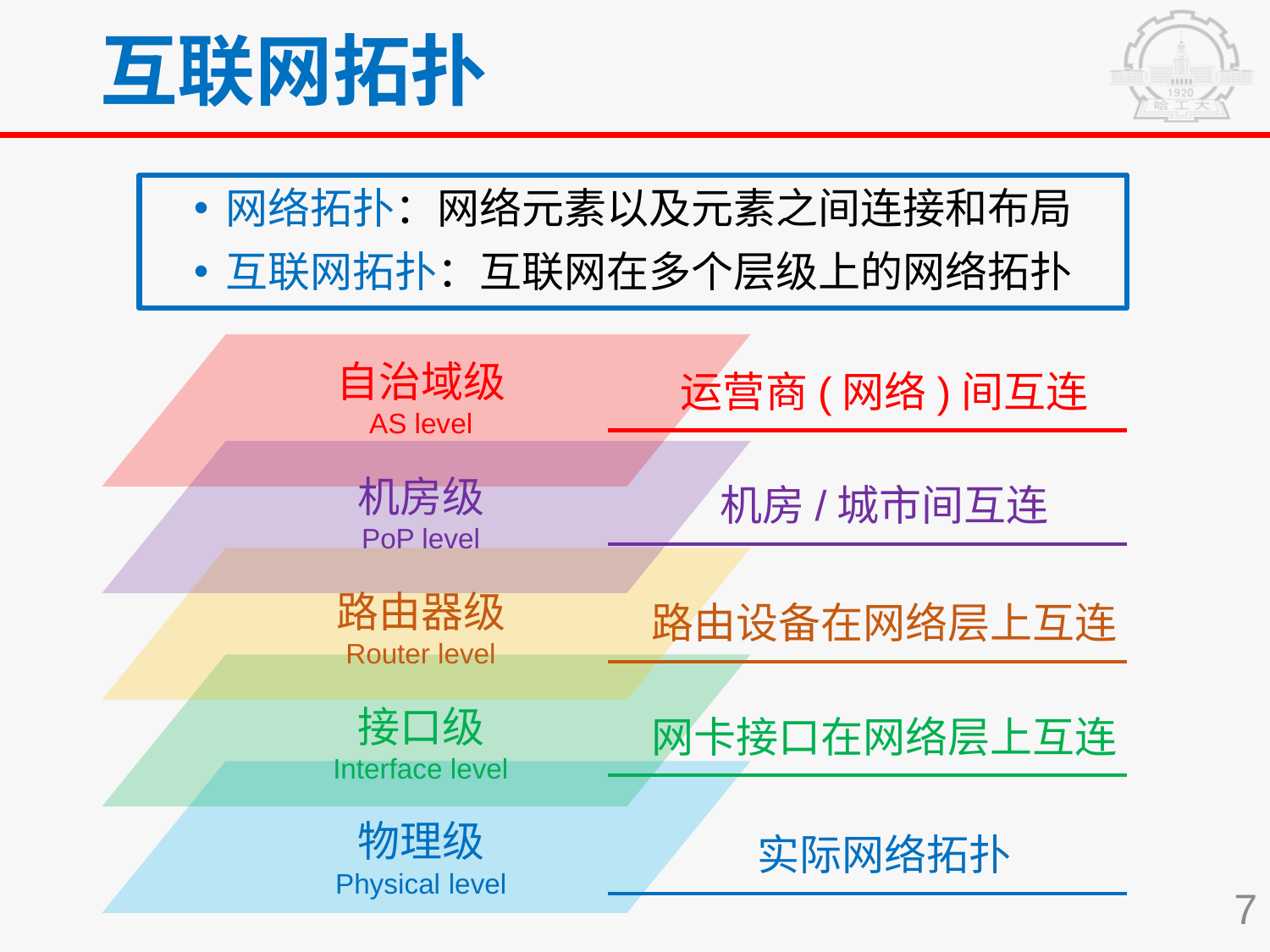

# 互联网拓扑
网络拓扑：网络元素以及元素之间连接和布局
互联网拓扑：互联网在多个层级上的网络拓扑

运营商(网络)间互连
机房/城市间互连
路由设备在网络层上互连
网卡接口在网络层上互连
实际网络拓扑
自治域级
AS level

机房级
PoP level

路由器级
Router level

接口级
Interface level

物理级
Physical level
7